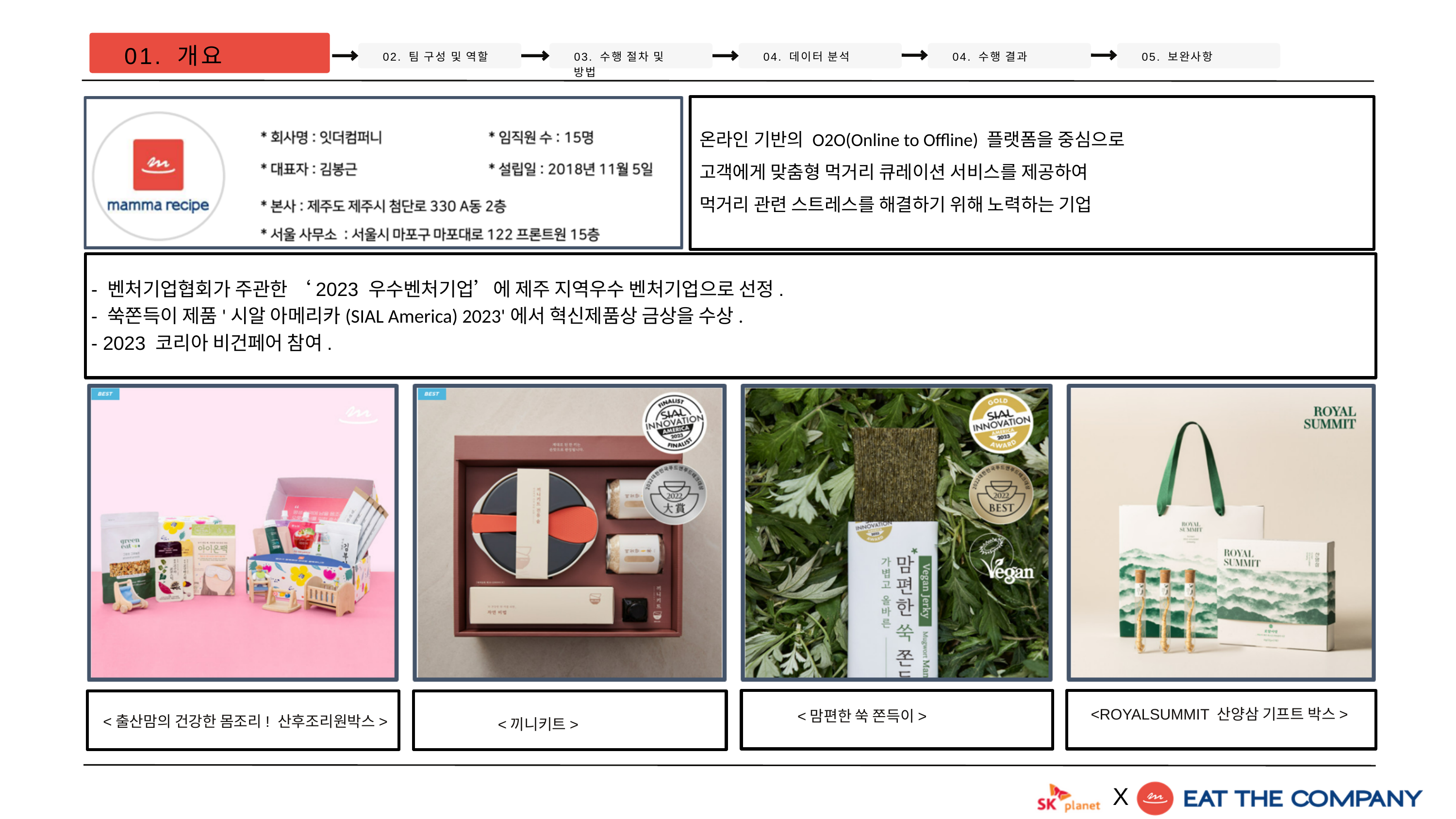

01. 개요
온라인 기반의 O2O(Online to Offline) 플랫폼을 중심으로

고객에게 맞춤형 먹거리 큐레이션 서비스를 제공하여

먹거리 관련 스트레스를 해결하기 위해 노력하는 기업

02. 팀 구성 및 역할

03. 수행 절차 및 방법

04. 데이터 분석

04. 수행 결과

05. 보완사항

- 벤처기업협회가 주관한 ‘2023 우수벤처기업’에 제주 지역우수 벤처기업으로 선정.
- 쑥쫀득이 제품'시알 아메리카(SIAL America) 2023'에서 혁신제품상 금상을 수상.
- 2023 코리아 비건페어 참여.

<ROYALSUMMIT 산양삼 기프트 박스>

<맘편한 쑥 쫀득이>

<출산맘의 건강한 몸조리! 산후조리원박스>

 <끼니키트>

X